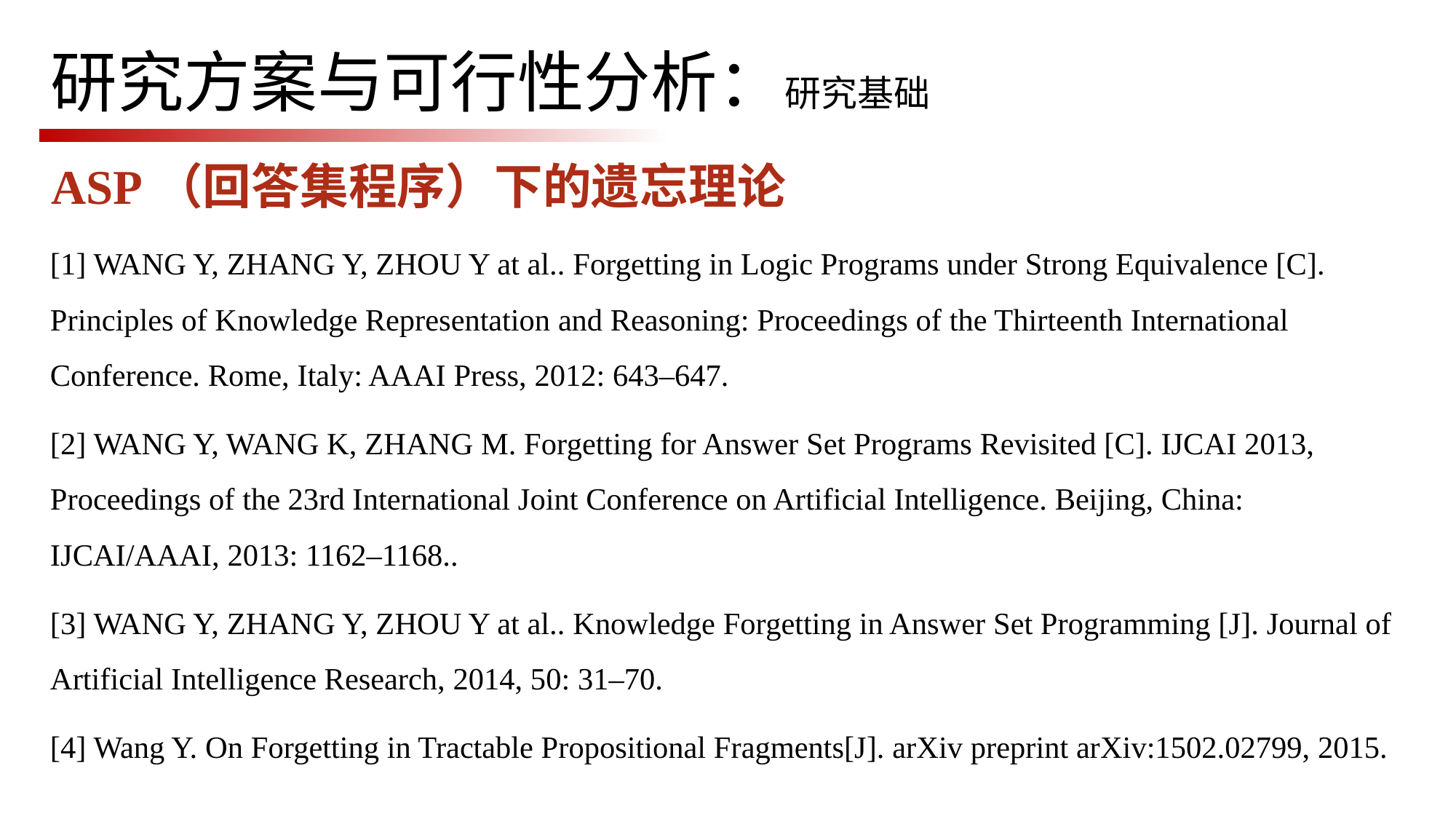

# 研究方案与可行性分析：研究基础
ASP（回答集程序）下的遗忘理论
[1] WANG Y, ZHANG Y, ZHOU Y at al.. Forgetting in Logic Programs under Strong Equivalence [C]. Principles of Knowledge Representation and Reasoning: Proceedings of the Thirteenth International Conference. Rome, Italy: AAAI Press, 2012: 643–647.
[2] WANG Y, WANG K, ZHANG M. Forgetting for Answer Set Programs Revisited [C]. IJCAI 2013, Proceedings of the 23rd International Joint Conference on Artificial Intelligence. Beijing, China: IJCAI/AAAI, 2013: 1162–1168..
[3] WANG Y, ZHANG Y, ZHOU Y at al.. Knowledge Forgetting in Answer Set Programming [J]. Journal of Artificial Intelligence Research, 2014, 50: 31–70.
[4] Wang Y. On Forgetting in Tractable Propositional Fragments[J]. arXiv preprint arXiv:1502.02799, 2015.